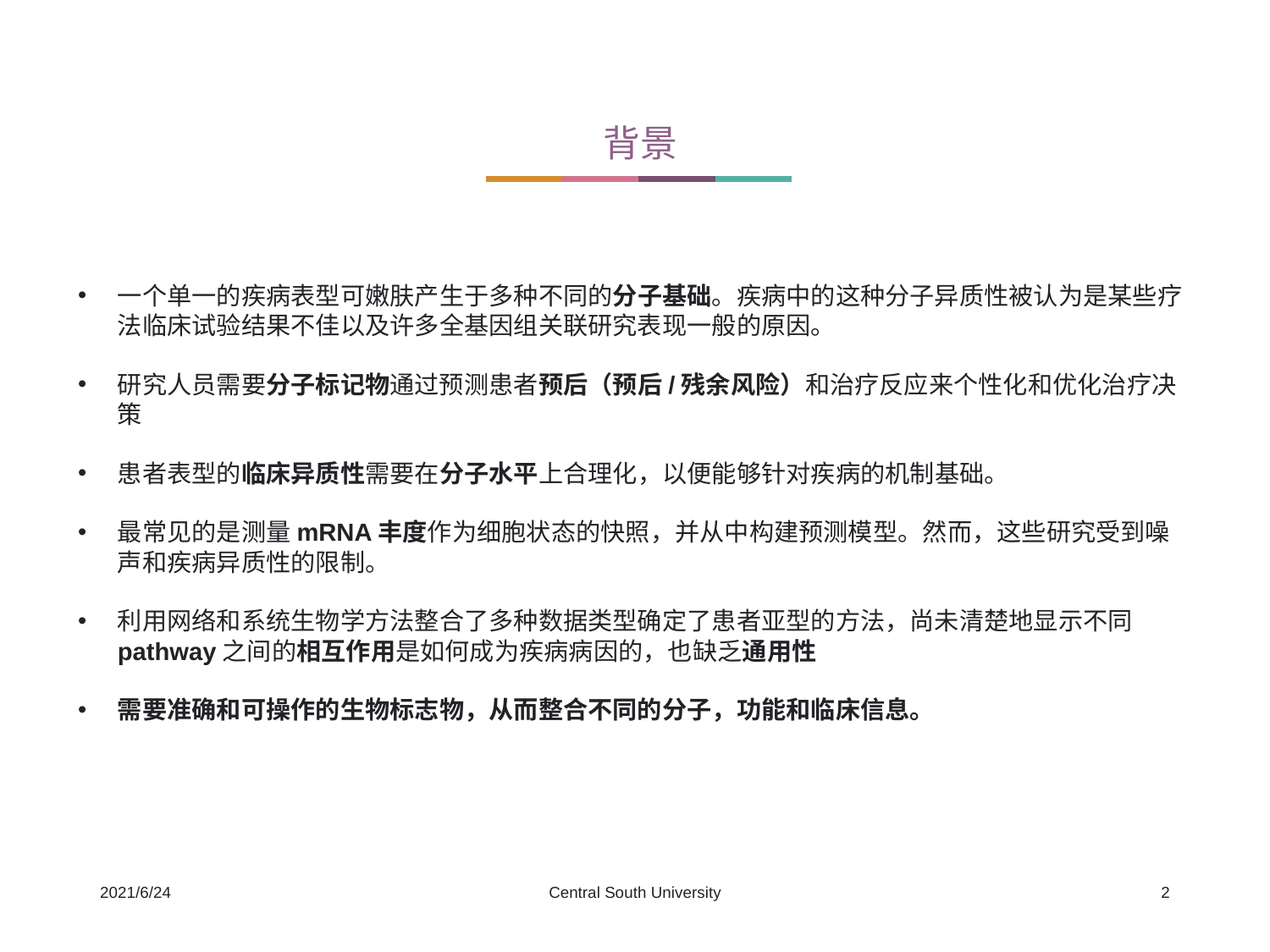

背景

一个单一的疾病表型可嫩肤产生于多种不同的分子基础。疾病中的这种分子异质性被认为是某些疗法临床试验结果不佳以及许多全基因组关联研究表现一般的原因。

研究人员需要分子标记物通过预测患者预后（预后/残余风险）和治疗反应来个性化和优化治疗决策

患者表型的临床异质性需要在分子水平上合理化，以便能够针对疾病的机制基础。

最常见的是测量mRNA丰度作为细胞状态的快照，并从中构建预测模型。然而，这些研究受到噪声和疾病异质性的限制。

利用网络和系统生物学方法整合了多种数据类型确定了患者亚型的方法，尚未清楚地显示不同pathway之间的相互作用是如何成为疾病病因的，也缺乏通用性
需要准确和可操作的生物标志物，从而整合不同的分子，功能和临床信息。

2021/6/24
Central South University
2